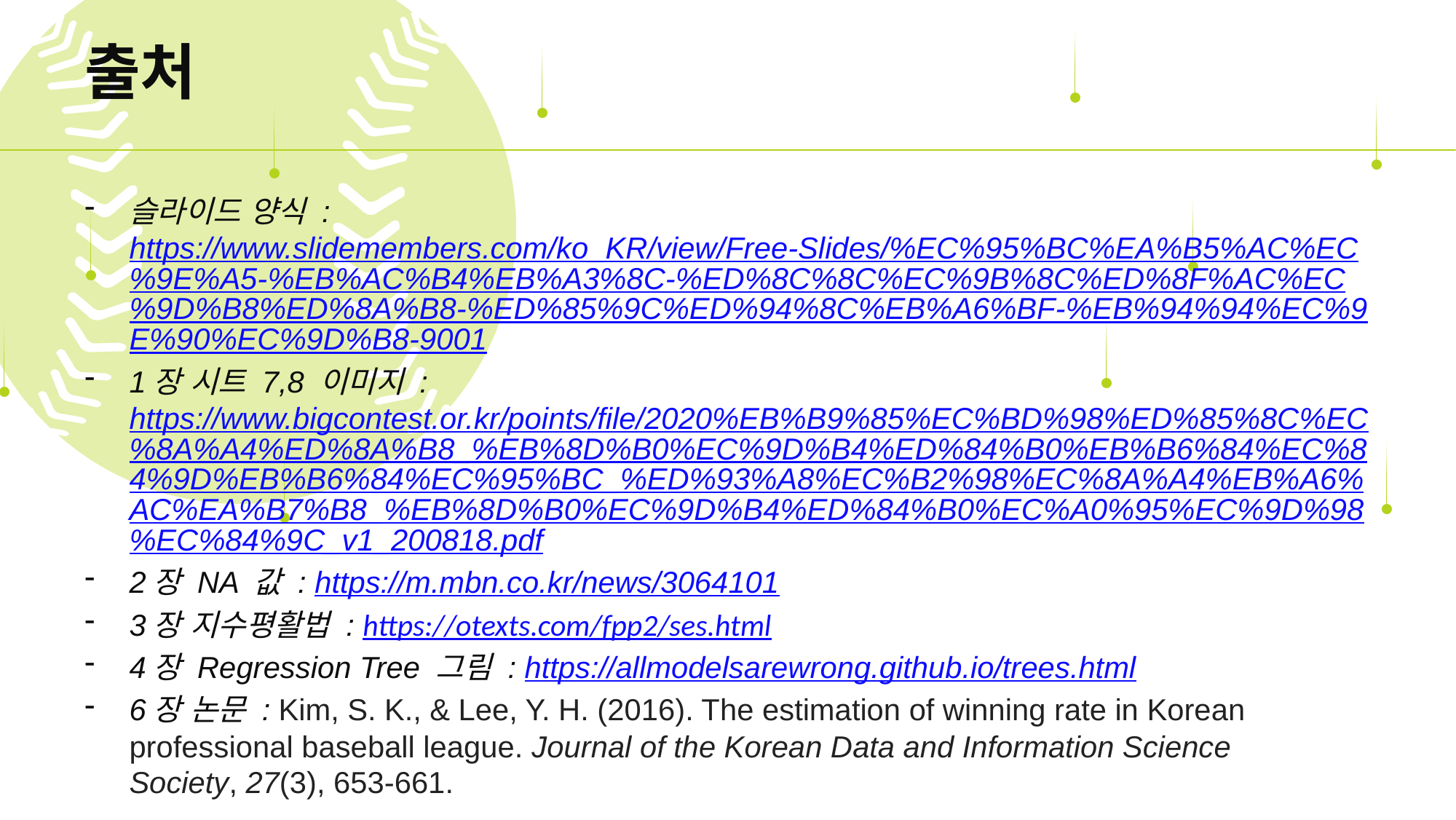

# 출처
슬라이드 양식 : https://www.slidemembers.com/ko_KR/view/Free-Slides/%EC%95%BC%EA%B5%AC%EC%9E%A5-%EB%AC%B4%EB%A3%8C-%ED%8C%8C%EC%9B%8C%ED%8F%AC%EC%9D%B8%ED%8A%B8-%ED%85%9C%ED%94%8C%EB%A6%BF-%EB%94%94%EC%9E%90%EC%9D%B8-9001
1장 시트 7,8 이미지 : https://www.bigcontest.or.kr/points/file/2020%EB%B9%85%EC%BD%98%ED%85%8C%EC%8A%A4%ED%8A%B8_%EB%8D%B0%EC%9D%B4%ED%84%B0%EB%B6%84%EC%84%9D%EB%B6%84%EC%95%BC_%ED%93%A8%EC%B2%98%EC%8A%A4%EB%A6%AC%EA%B7%B8_%EB%8D%B0%EC%9D%B4%ED%84%B0%EC%A0%95%EC%9D%98%EC%84%9C_v1_200818.pdf
2장 NA 값 : https://m.mbn.co.kr/news/3064101
3장 지수평활법 : https://otexts.com/fpp2/ses.html
4장 Regression Tree 그림 : https://allmodelsarewrong.github.io/trees.html
6장 논문 : Kim, S. K., & Lee, Y. H. (2016). The estimation of winning rate in Korean professional baseball league. Journal of the Korean Data and Information Science Society, 27(3), 653-661.